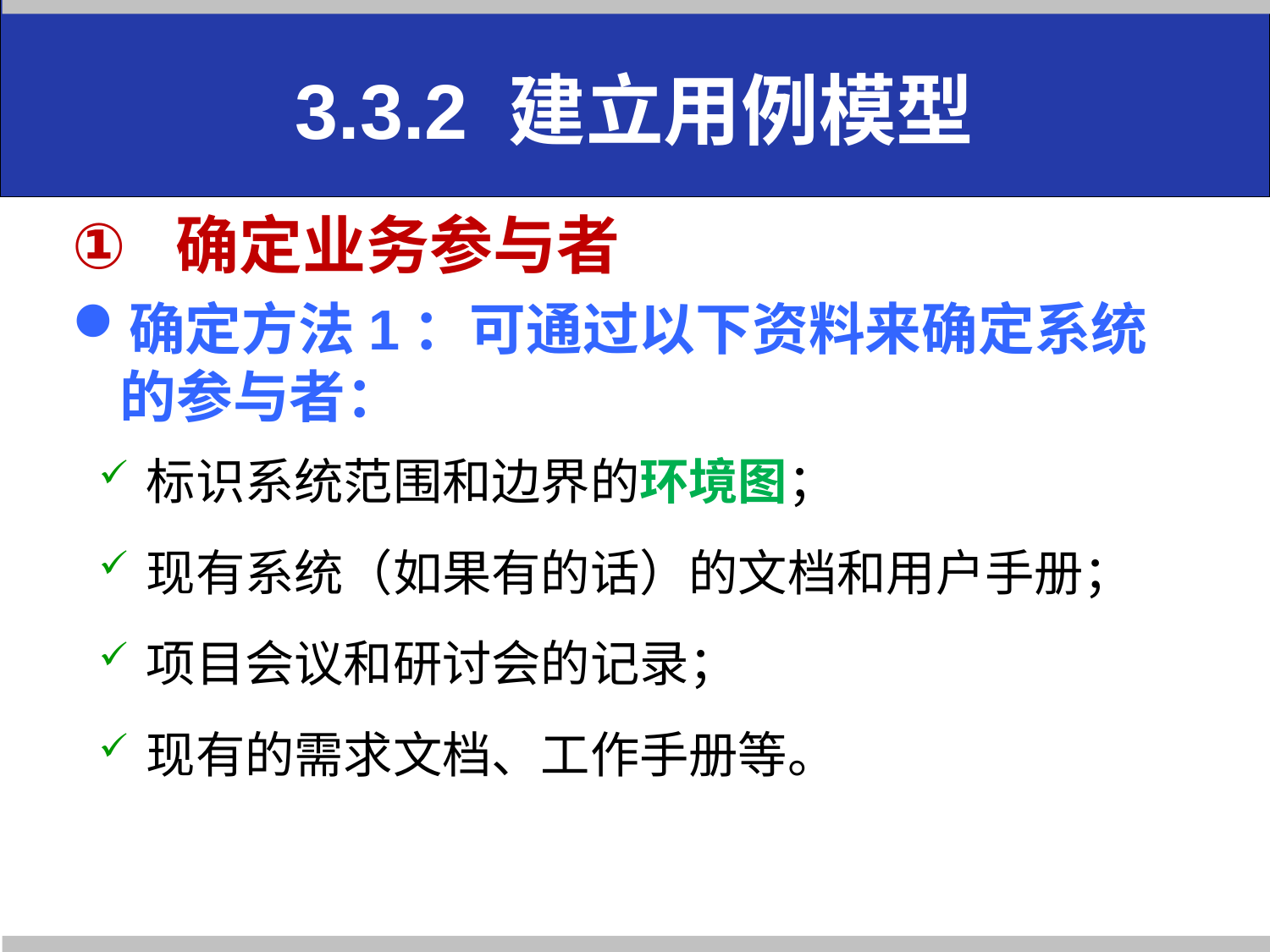

# 3.3.2 建立用例模型
确定业务参与者
确定方法1：可通过以下资料来确定系统的参与者：
标识系统范围和边界的环境图；
现有系统（如果有的话）的文档和用户手册；
项目会议和研讨会的记录；
现有的需求文档、工作手册等。
167